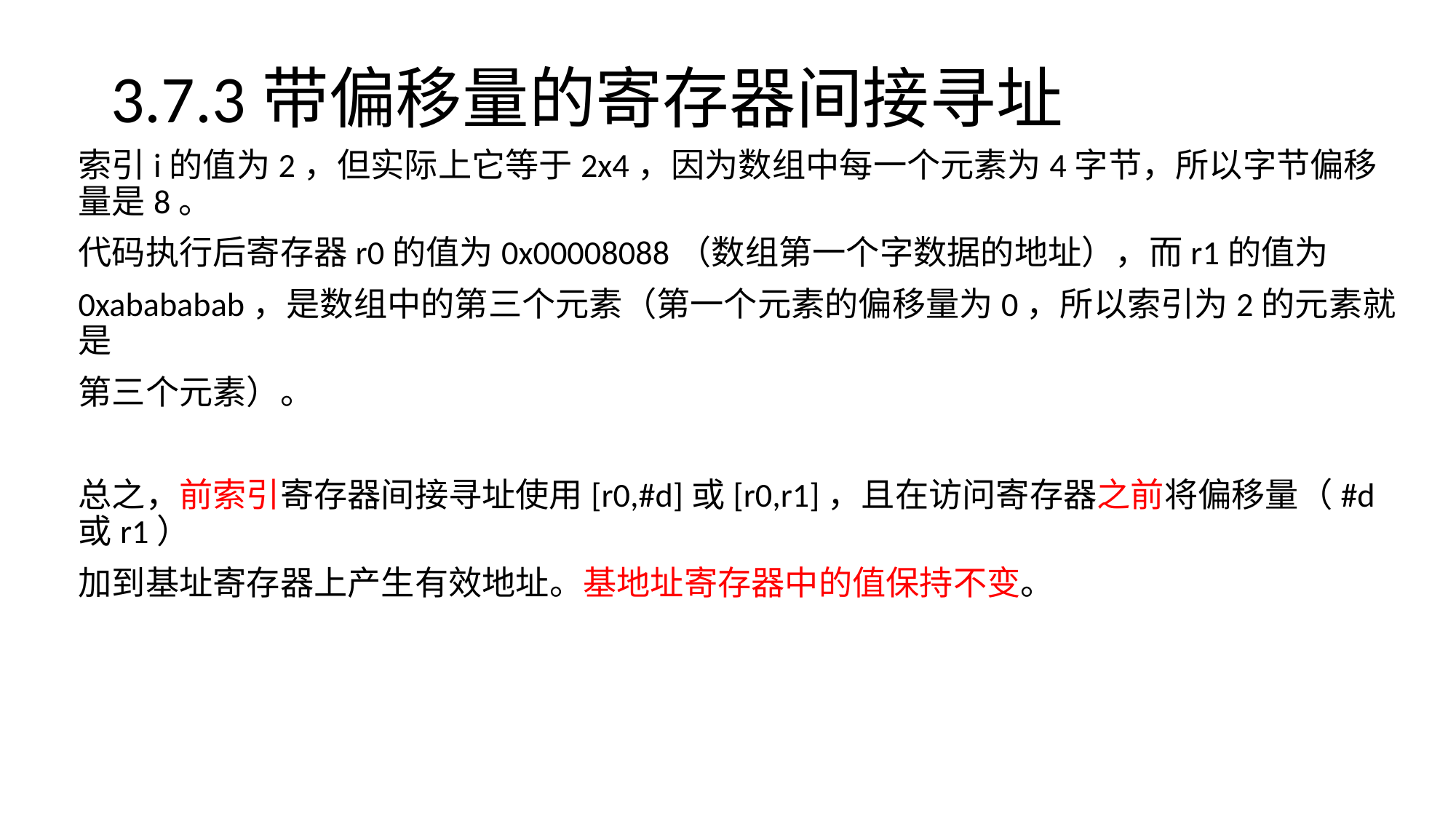

# 3.7.3带偏移量的寄存器间接寻址
索引i的值为2，但实际上它等于2x4，因为数组中每一个元素为4字节，所以字节偏移量是8。
代码执行后寄存器r0的值为0x00008088（数组第一个字数据的地址），而r1的值为
0xabababab，是数组中的第三个元素（第一个元素的偏移量为0，所以索引为2的元素就是
第三个元素）。

总之，前索引寄存器间接寻址使用[r0,#d]或[r0,r1]，且在访问寄存器之前将偏移量（#d或r1）
加到基址寄存器上产生有效地址。基地址寄存器中的值保持不变。